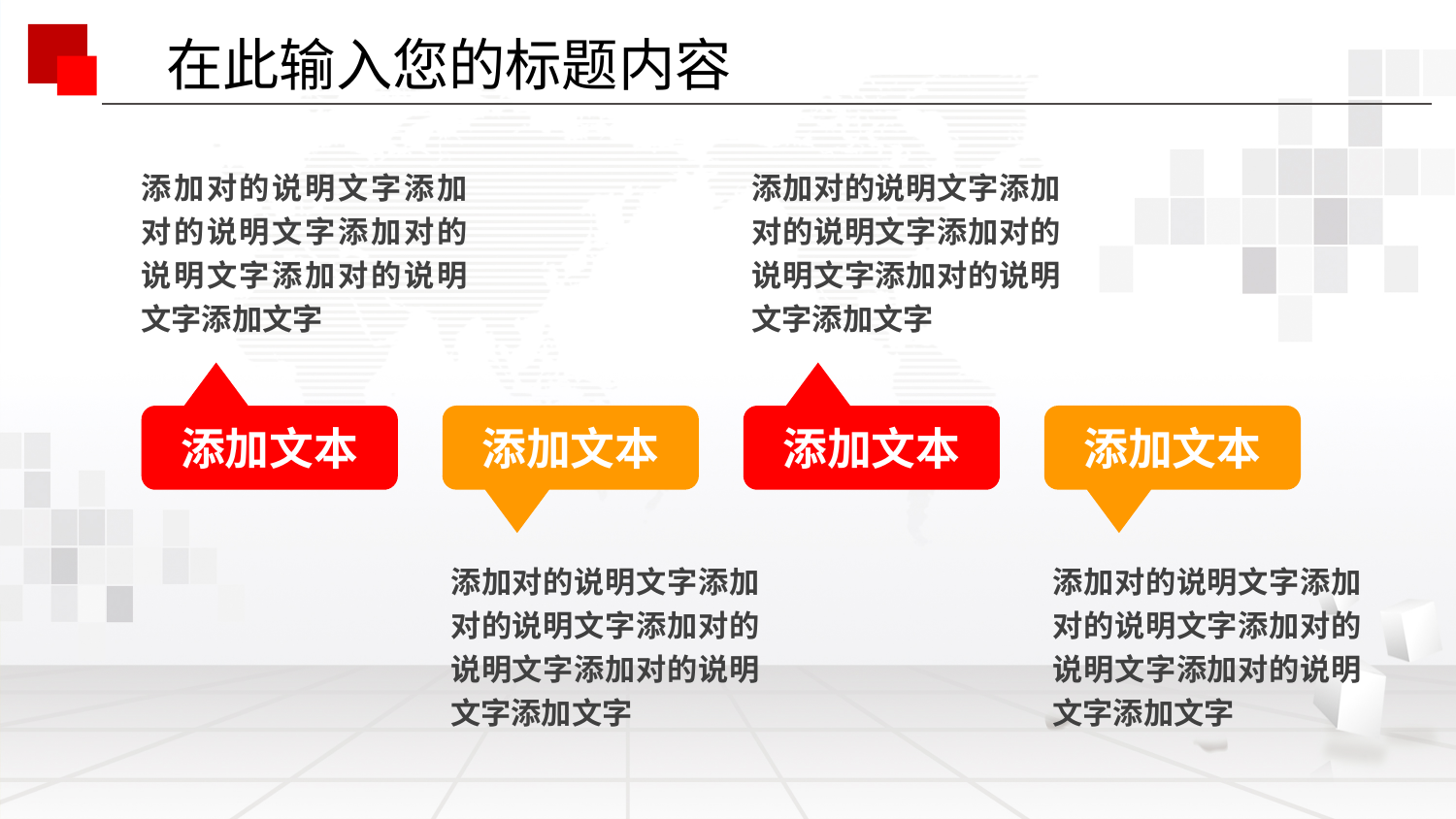

在此输入您的标题内容
添加对的说明文字添加对的说明文字添加对的说明文字添加对的说明文字添加文字
添加对的说明文字添加对的说明文字添加对的说明文字添加对的说明文字添加文字
添加文本
添加文本
添加文本
添加文本
添加对的说明文字添加对的说明文字添加对的说明文字添加对的说明文字添加文字
添加对的说明文字添加对的说明文字添加对的说明文字添加对的说明文字添加文字